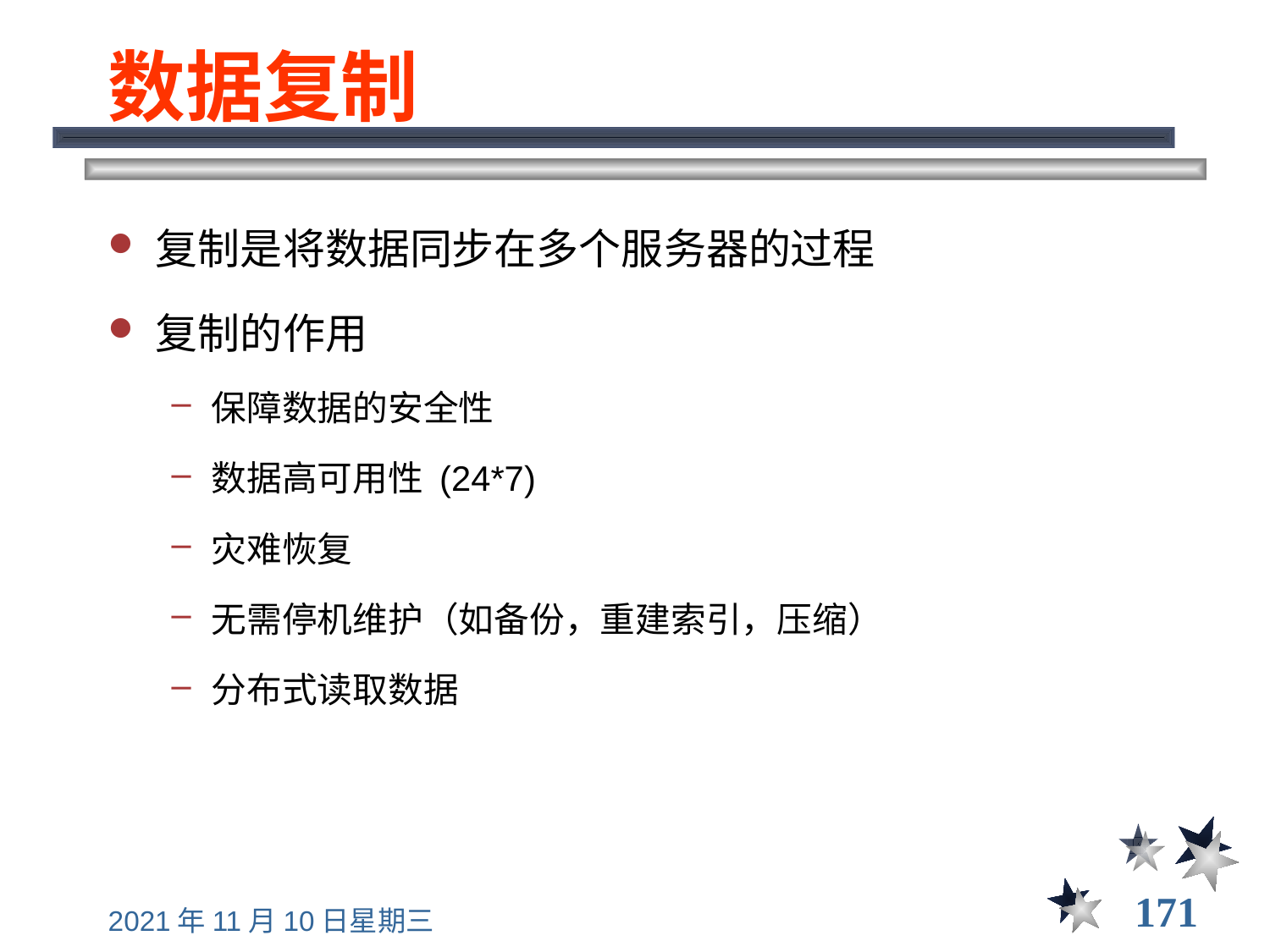

# 数据复制
复制是将数据同步在多个服务器的过程
复制的作用
保障数据的安全性
数据高可用性 (24*7)
灾难恢复
无需停机维护（如备份，重建索引，压缩）
分布式读取数据

171
2021年11月10日星期三
大数据管理----前言